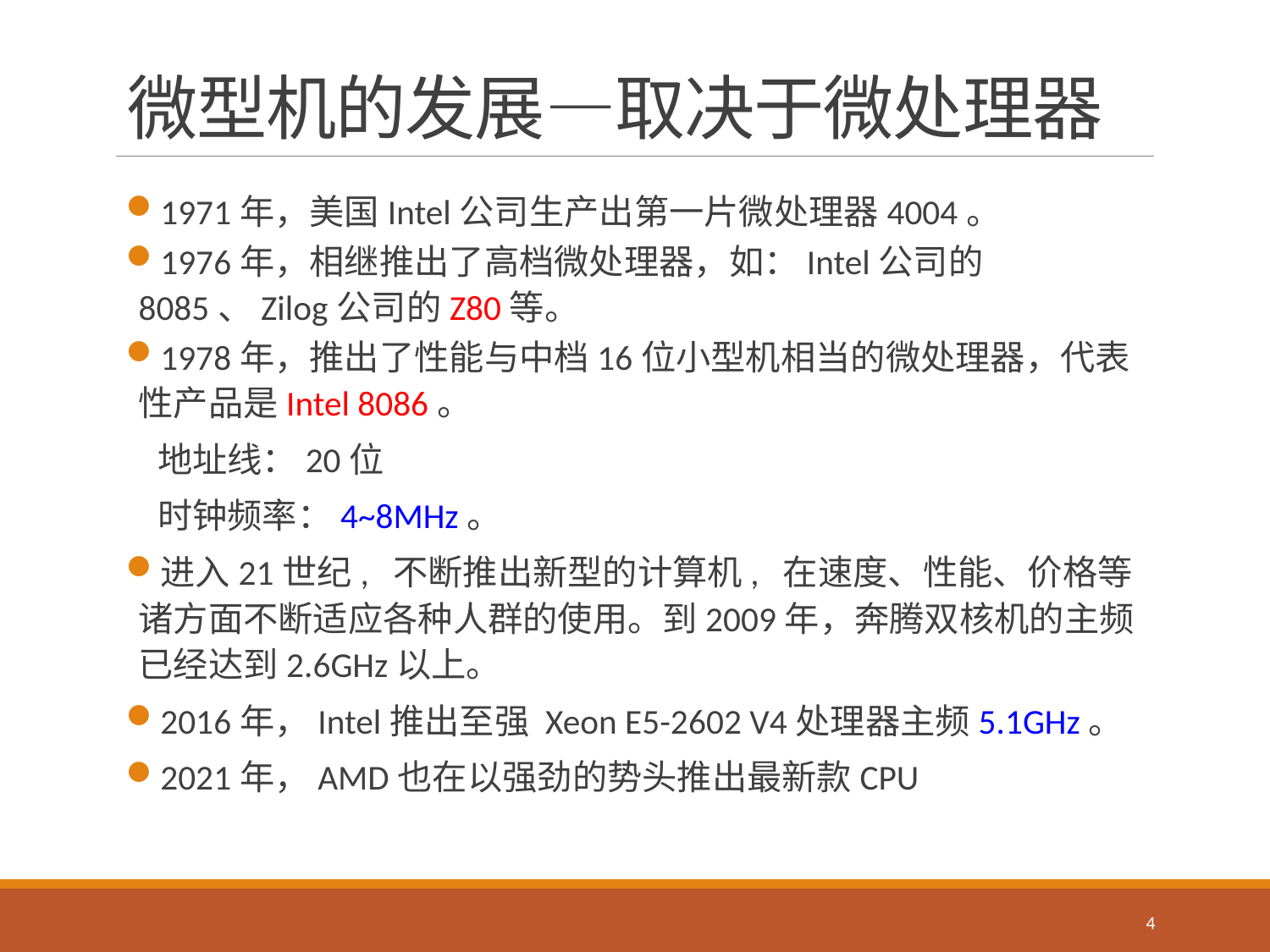

# 微型机的发展—取决于微处理器
1971年，美国Intel公司生产出第一片微处理器4004。
1976年，相继推出了高档微处理器，如：Intel公司的8085、Zilog公司的Z80等。
1978年，推出了性能与中档16位小型机相当的微处理器，代表性产品是Intel 8086。
   地址线：20位
   时钟频率：4~8MHz。
进入21世纪,  不断推出新型的计算机,  在速度、性能、价格等诸方面不断适应各种人群的使用。到2009年，奔腾双核机的主频已经达到2.6GHz以上。
2016年，Intel推出至强 Xeon E5-2602 V4处理器主频5.1GHz。
2021年，AMD也在以强劲的势头推出最新款CPU

4